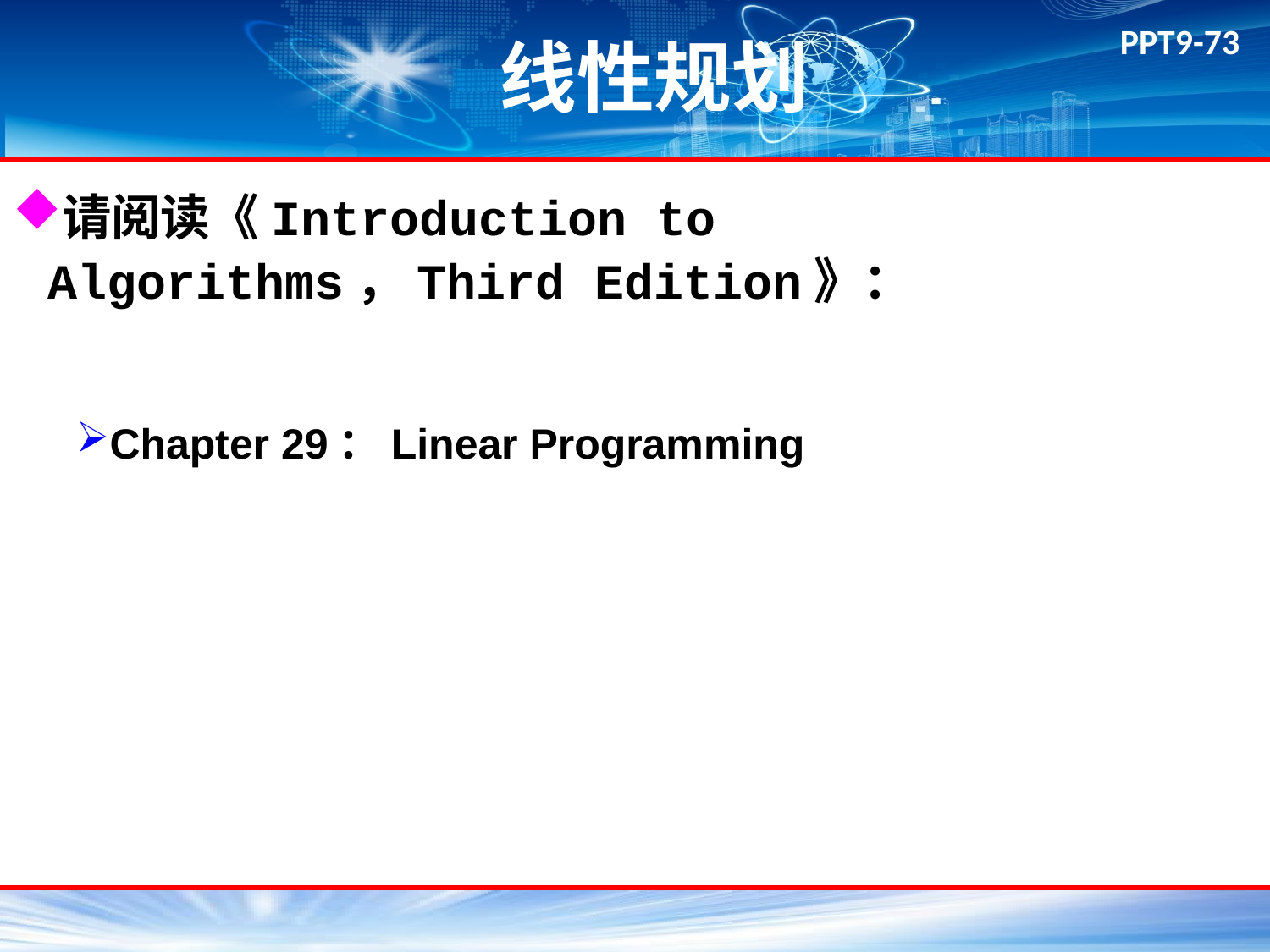

# 线性规划
请阅读《Introduction to Algorithms，Third Edition》：

Chapter 29：Linear Programming